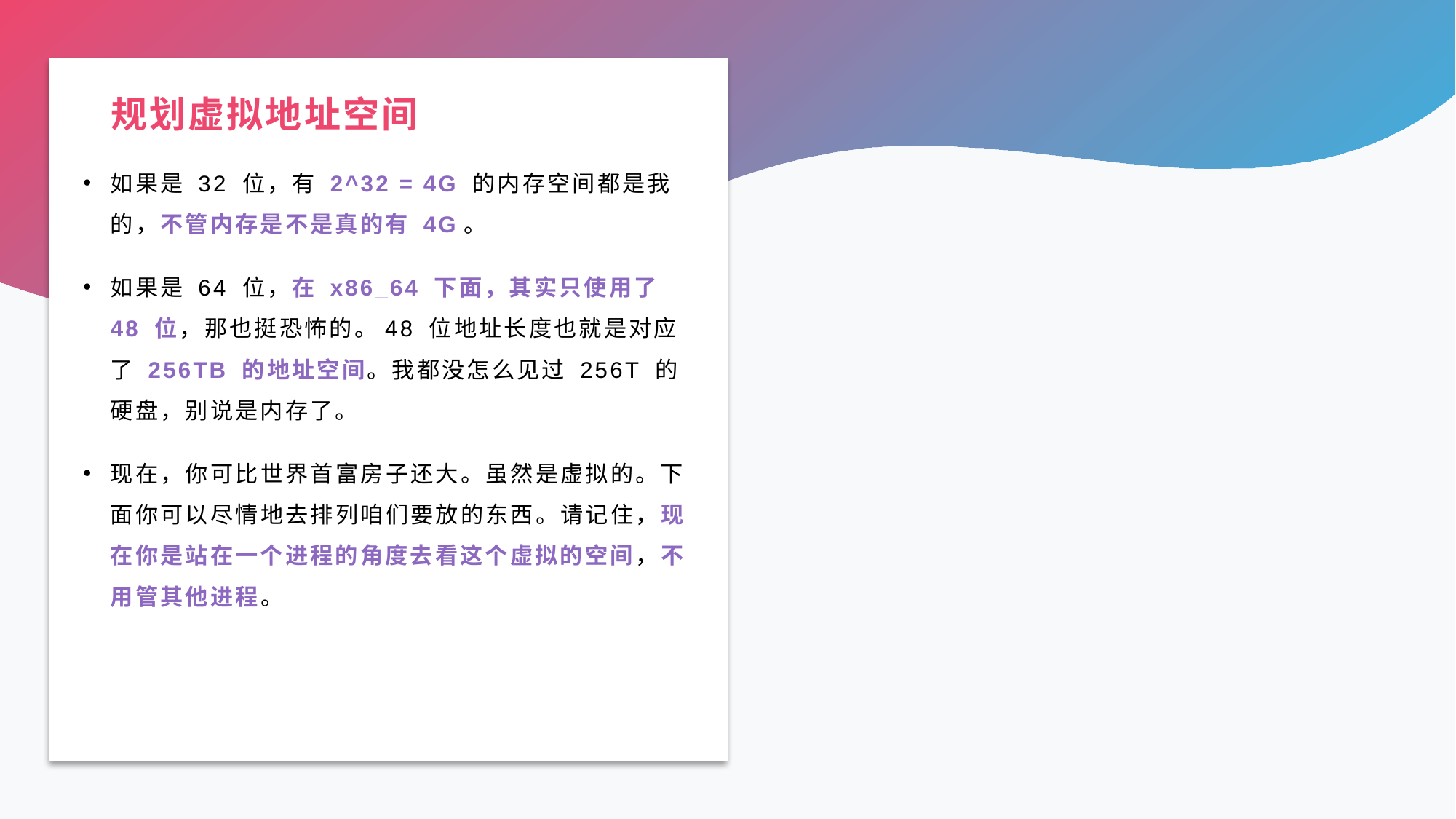

# 规划虚拟地址空间
如果是 32 位，有 2^32 = 4G 的内存空间都是我的，不管内存是不是真的有 4G。
如果是 64 位，在 x86_64 下面，其实只使用了 48 位，那也挺恐怖的。48 位地址长度也就是对应了 256TB 的地址空间。我都没怎么见过 256T 的硬盘，别说是内存了。
现在，你可比世界首富房子还大。虽然是虚拟的。下面你可以尽情地去排列咱们要放的东西。请记住，现在你是站在一个进程的角度去看这个虚拟的空间，不用管其他进程。